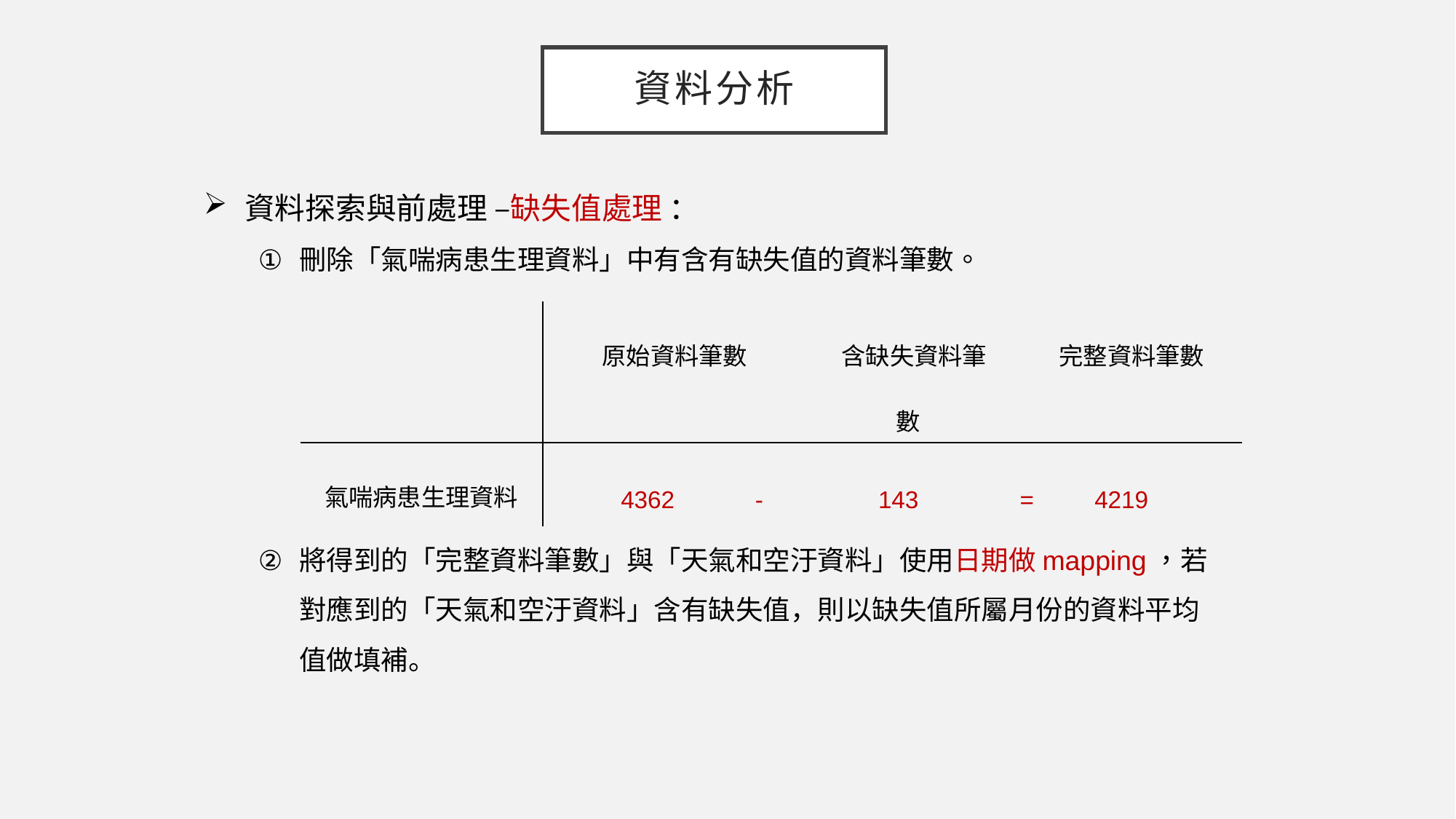

# 資料分析
資料探索與前處理 –缺失值處理 ：
刪除「氣喘病患生理資料」中有含有缺失值的資料筆數。

將得到的「完整資料筆數」與「天氣和空汙資料」使用日期做mapping，若對應到的「天氣和空汙資料」含有缺失值，則以缺失值所屬月份的資料平均值做填補。

|  | 原始資料筆數 | 含缺失資料筆數 | 完整資料筆數 |
| --- | --- | --- | --- |
| 氣喘病患生理資料 | 4362 - | 143 | = 4219 |